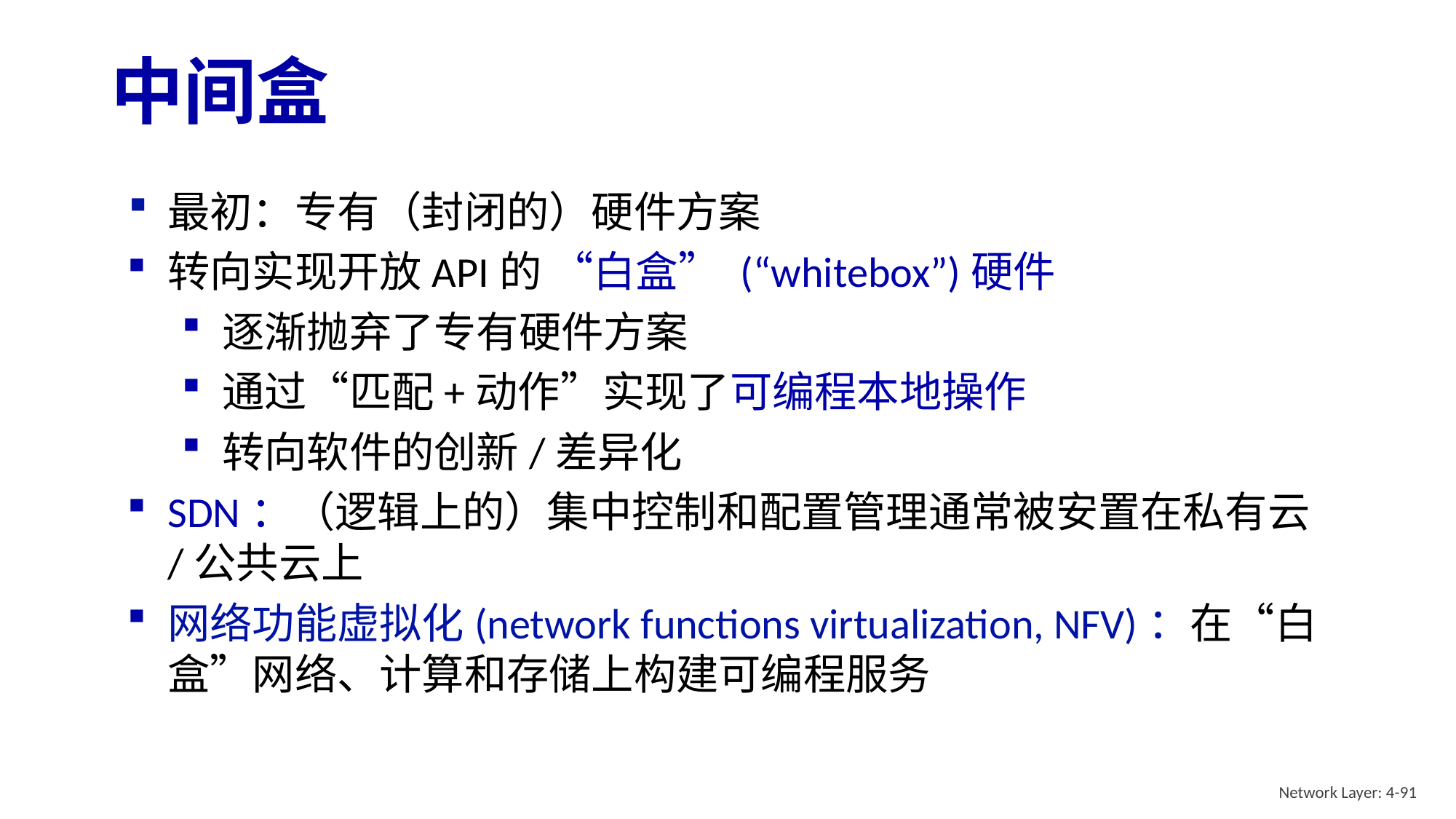

# 中间盒
最初：专有（封闭的）硬件方案
转向实现开放API的 “白盒” (“whitebox”)硬件
逐渐抛弃了专有硬件方案
通过“匹配+动作”实现了可编程本地操作
转向软件的创新/差异化
SDN：（逻辑上的）集中控制和配置管理通常被安置在私有云/公共云上
网络功能虚拟化(network functions virtualization, NFV)：在“白盒”网络、计算和存储上构建可编程服务
Network Layer: 4-91